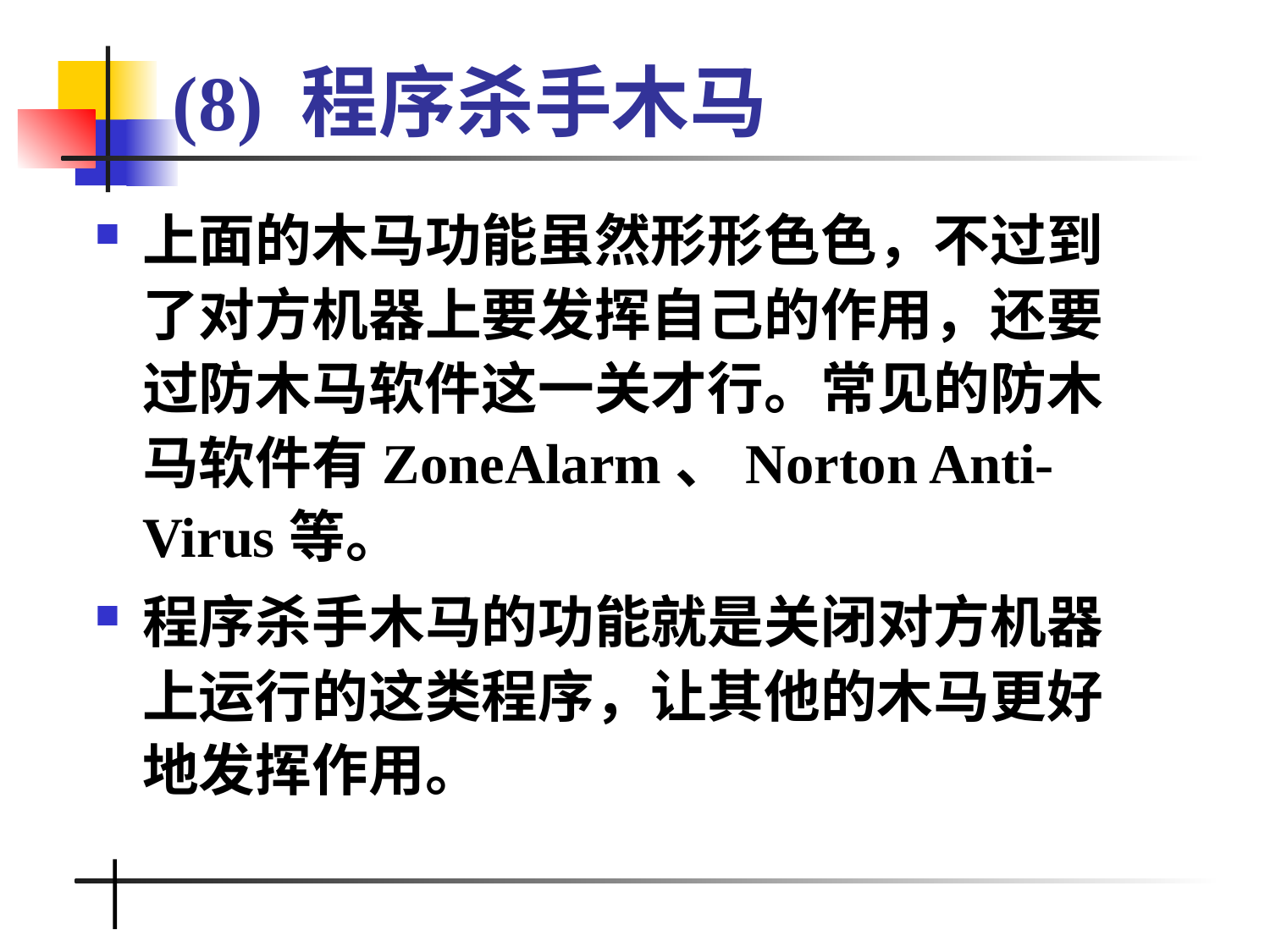

# (8) 程序杀手木马
上面的木马功能虽然形形色色，不过到了对方机器上要发挥自己的作用，还要过防木马软件这一关才行。常见的防木马软件有ZoneAlarm、Norton Anti-Virus等。
程序杀手木马的功能就是关闭对方机器上运行的这类程序，让其他的木马更好地发挥作用。